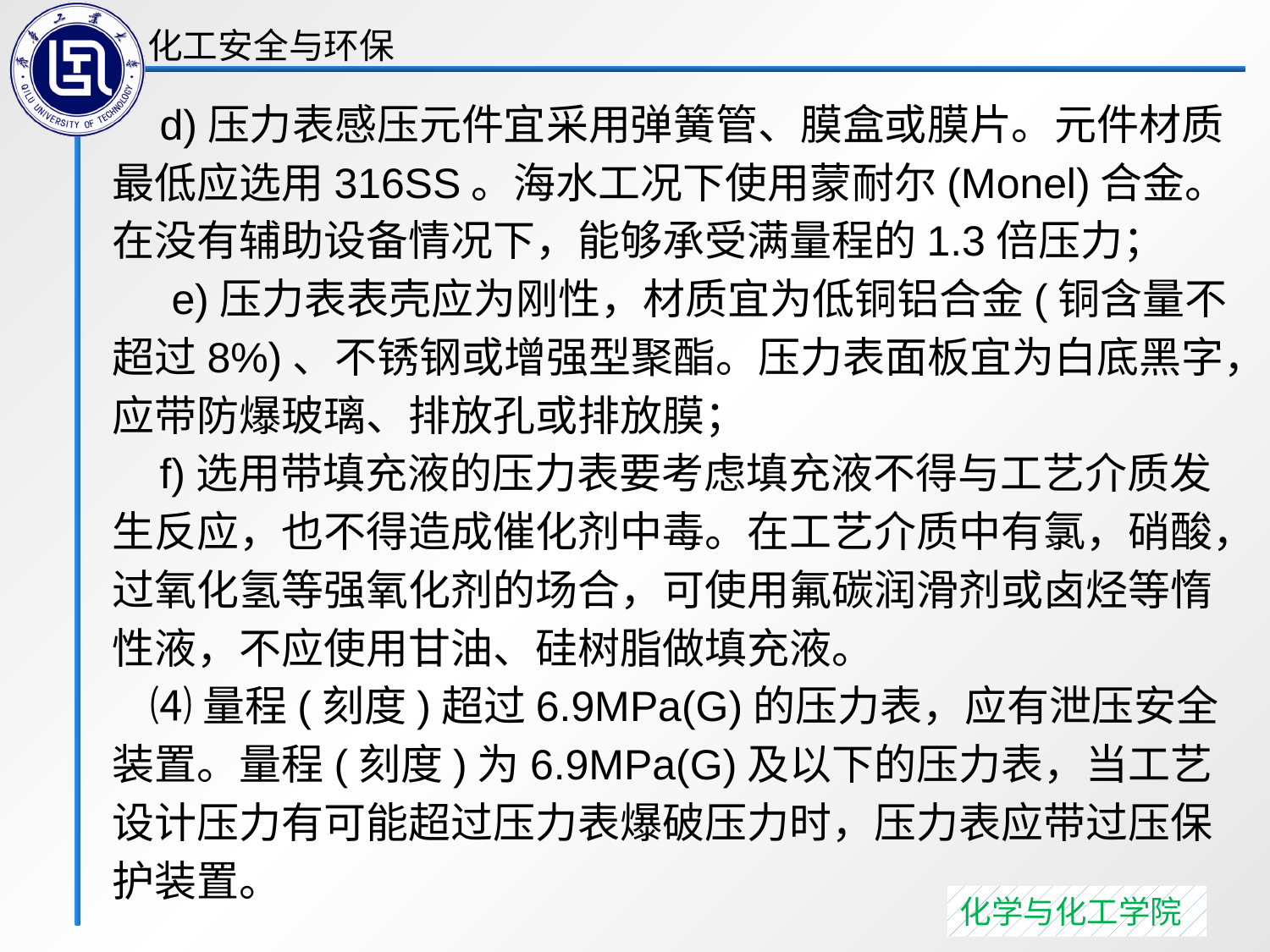

d)压力表感压元件宜采用弹簧管、膜盒或膜片。元件材质最低应选用316SS。海水工况下使用蒙耐尔(Monel)合金。在没有辅助设备情况下，能够承受满量程的1.3倍压力；
     e)压力表表壳应为刚性，材质宜为低铜铝合金(铜含量不超过8%)、不锈钢或增强型聚酯。压力表面板宜为白底黑字，应带防爆玻璃、排放孔或排放膜；
    f)选用带填充液的压力表要考虑填充液不得与工艺介质发生反应，也不得造成催化剂中毒。在工艺介质中有氯，硝酸，过氧化氢等强氧化剂的场合，可使用氟碳润滑剂或卤烃等惰性液，不应使用甘油、硅树脂做填充液。
    ⑷量程(刻度)超过6.9MPa(G)的压力表，应有泄压安全装置。量程(刻度)为6.9MPa(G)及以下的压力表，当工艺设计压力有可能超过压力表爆破压力时，压力表应带过压保护装置。